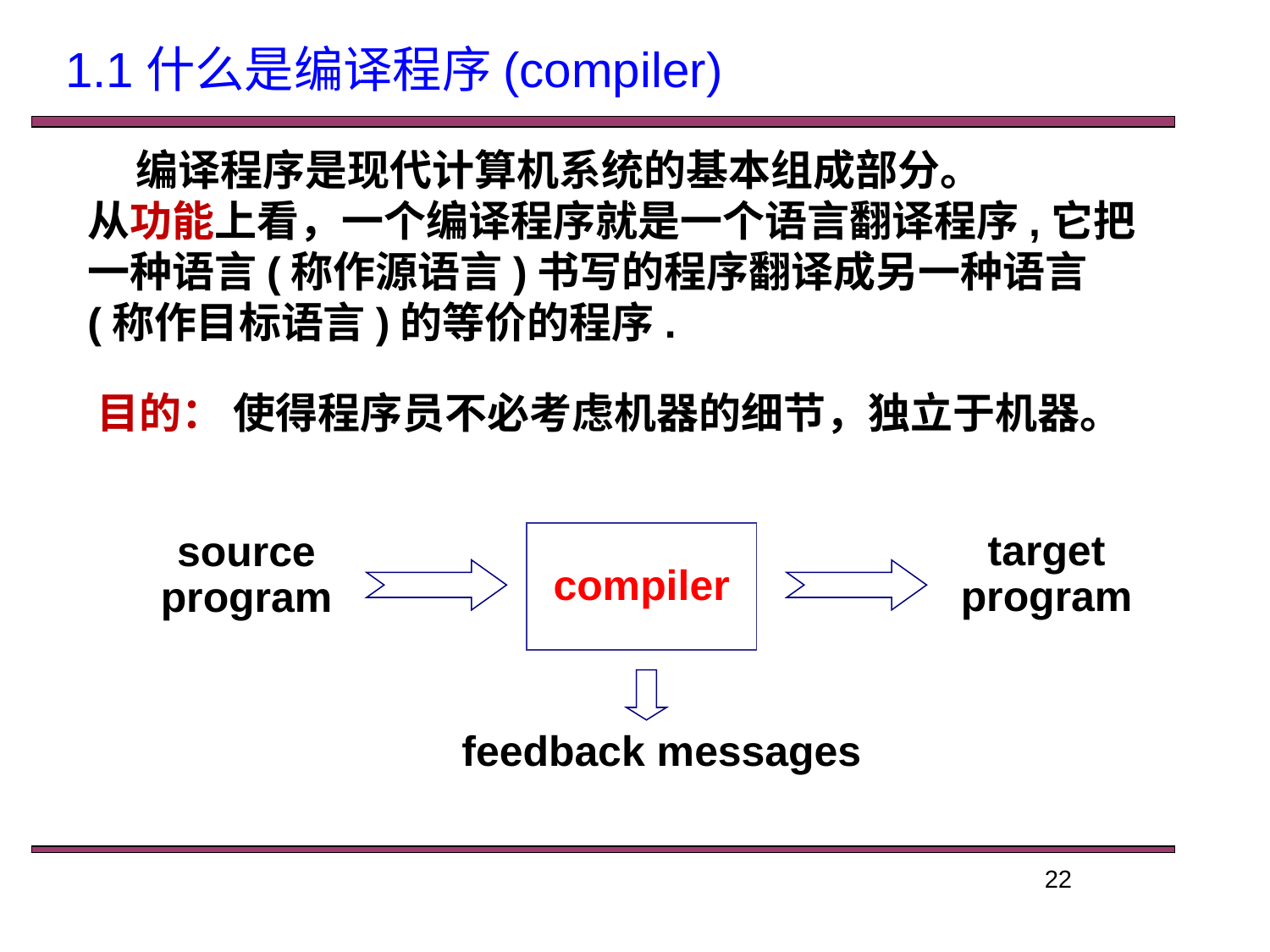

1.1什么是编译程序(compiler)
    编译程序是现代计算机系统的基本组成部分。
从功能上看，一个编译程序就是一个语言翻译程序,它把一种语言(称作源语言)书写的程序翻译成另一种语言(称作目标语言)的等价的程序.
目的： 使得程序员不必考虑机器的细节，独立于机器。
compiler
target program
source program

feedback messages
22